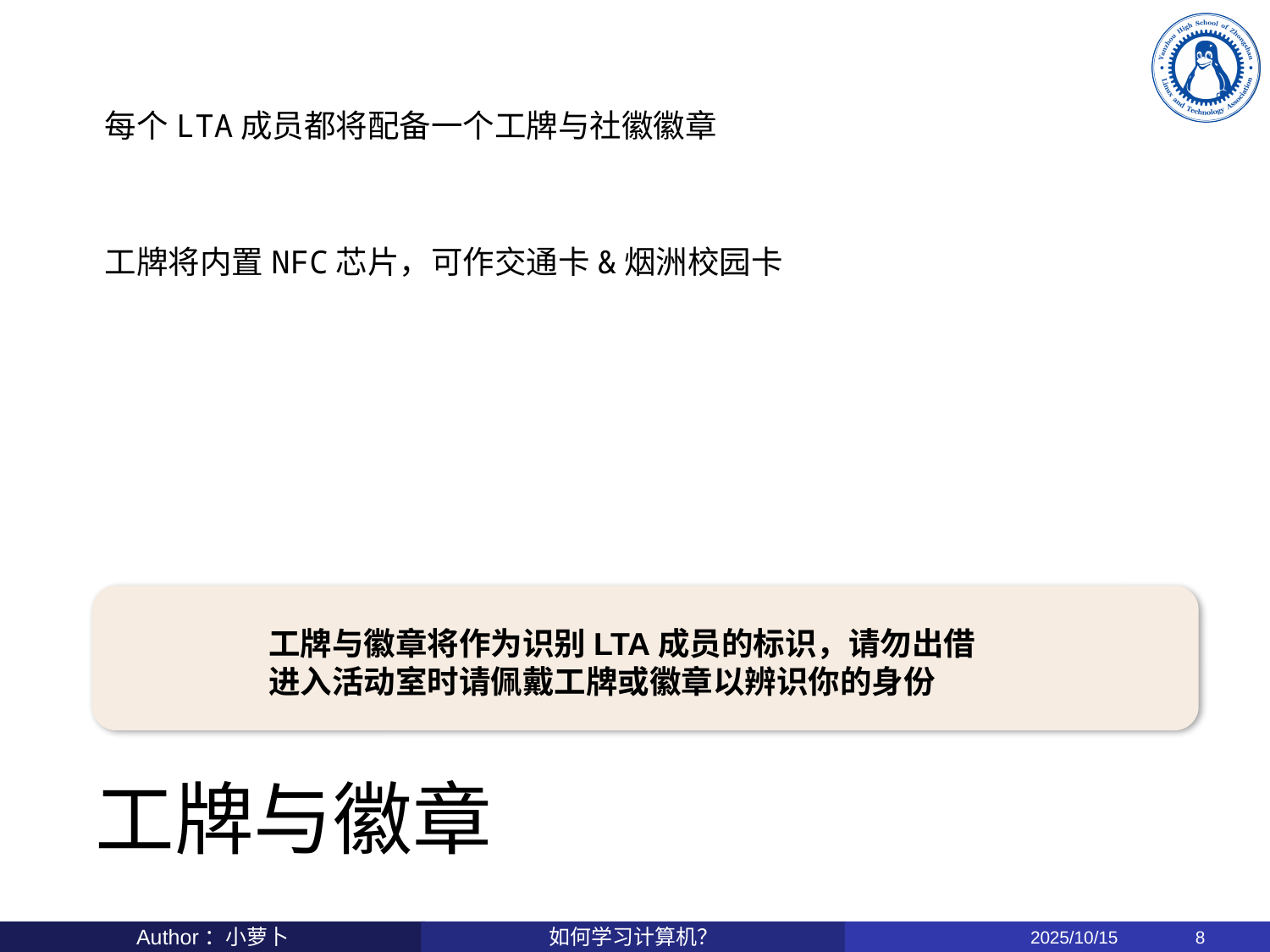

每个LTA成员都将配备一个工牌与社徽徽章
工牌将内置NFC芯片，可作交通卡&烟洲校园卡

工牌与徽章将作为识别LTA成员的标识，请勿出借
进入活动室时请佩戴工牌或徽章以辨识你的身份
# 工牌与徽章